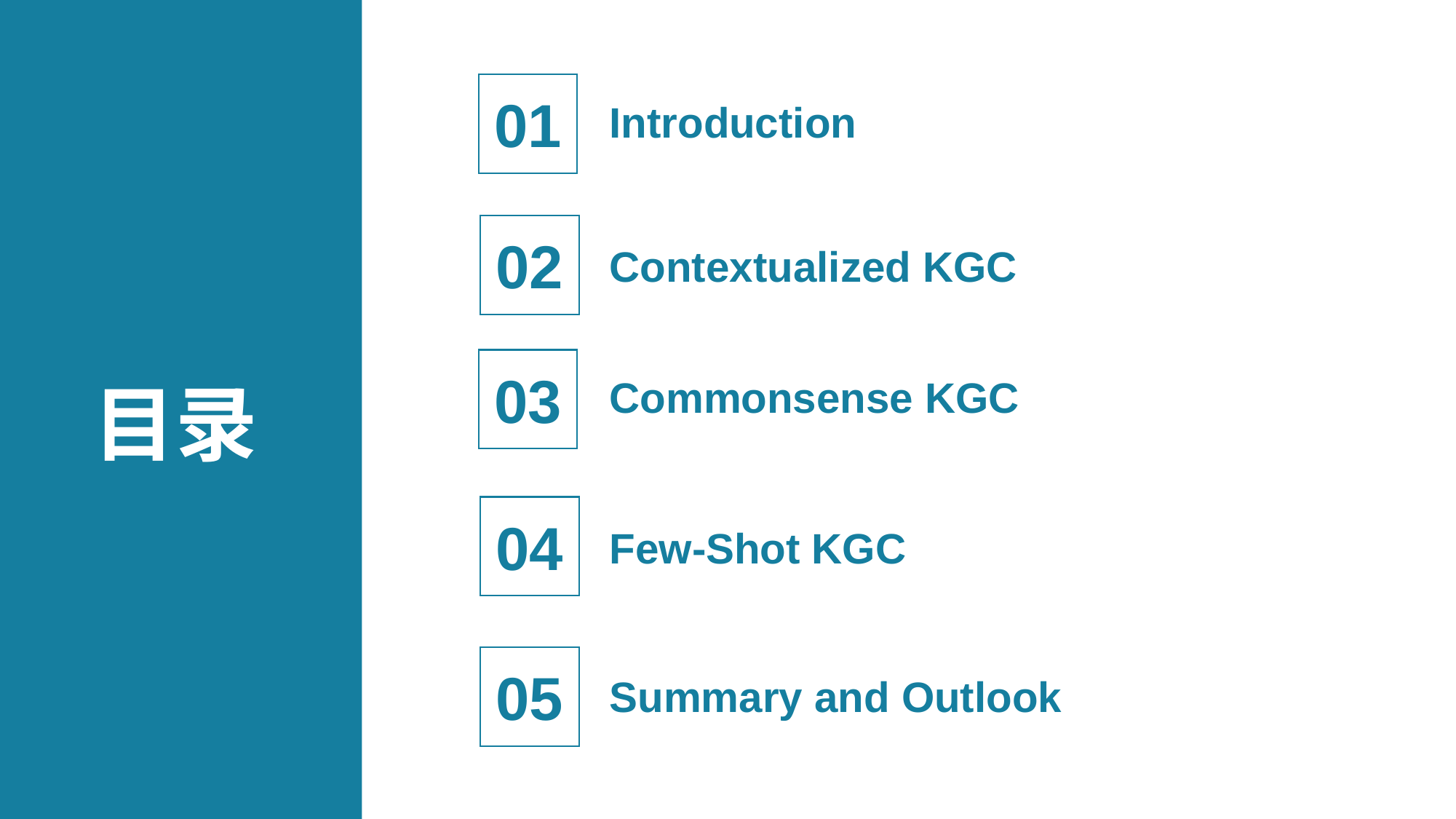

01
Introduction

02
Contextualized KGC

03
Commonsense KGC
目录

04
Few-Shot KGC

05
Summary and Outlook